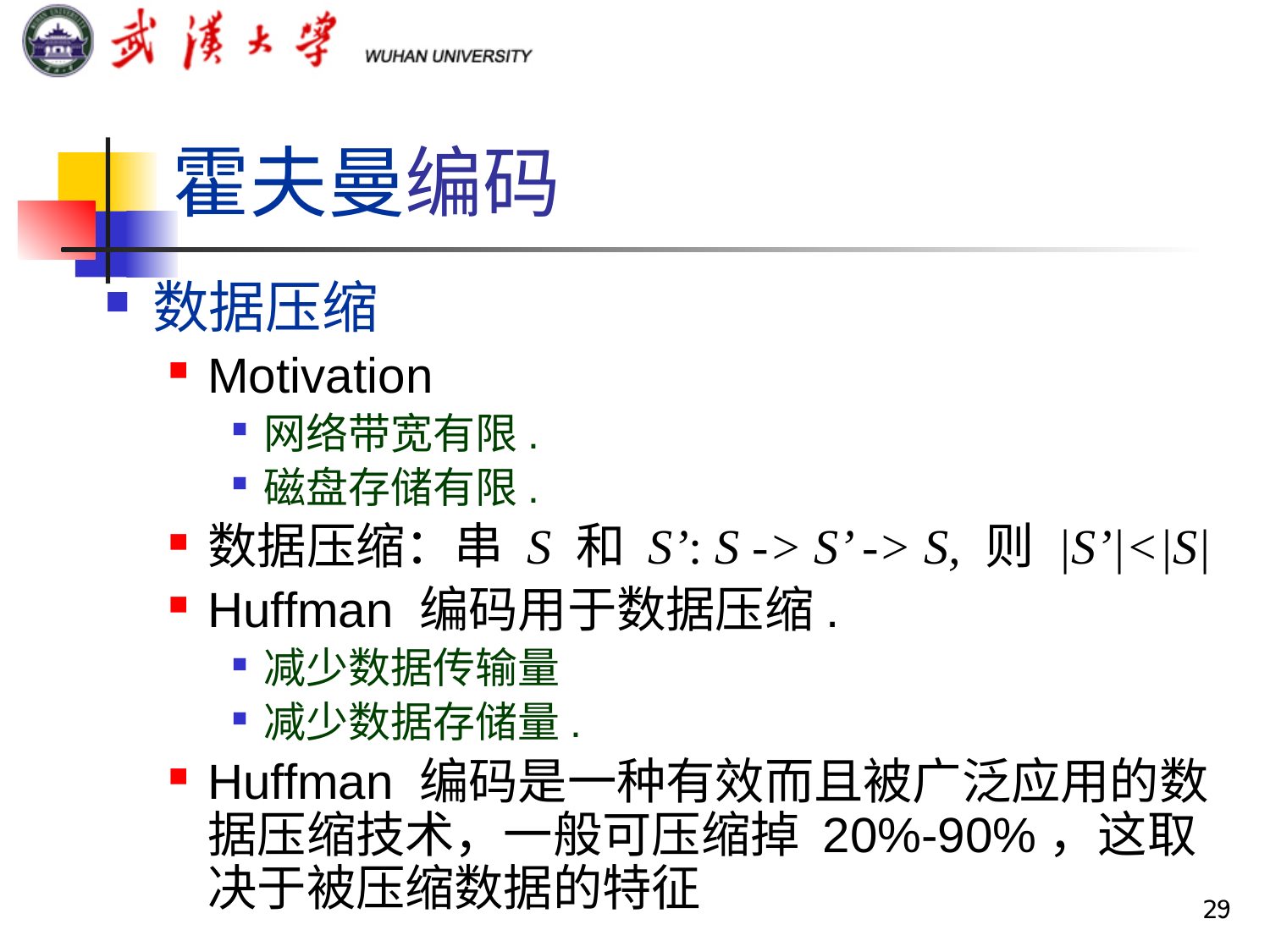

# 霍夫曼编码
数据压缩
Motivation
网络带宽有限.
磁盘存储有限.
数据压缩：串 S 和 S’: S -> S’ -> S, 则 |S’|<|S|
Huffman 编码用于数据压缩.
减少数据传输量
减少数据存储量.
Huffman 编码是一种有效而且被广泛应用的数据压缩技术，一般可压缩掉 20%-90%，这取决于被压缩数据的特征
29